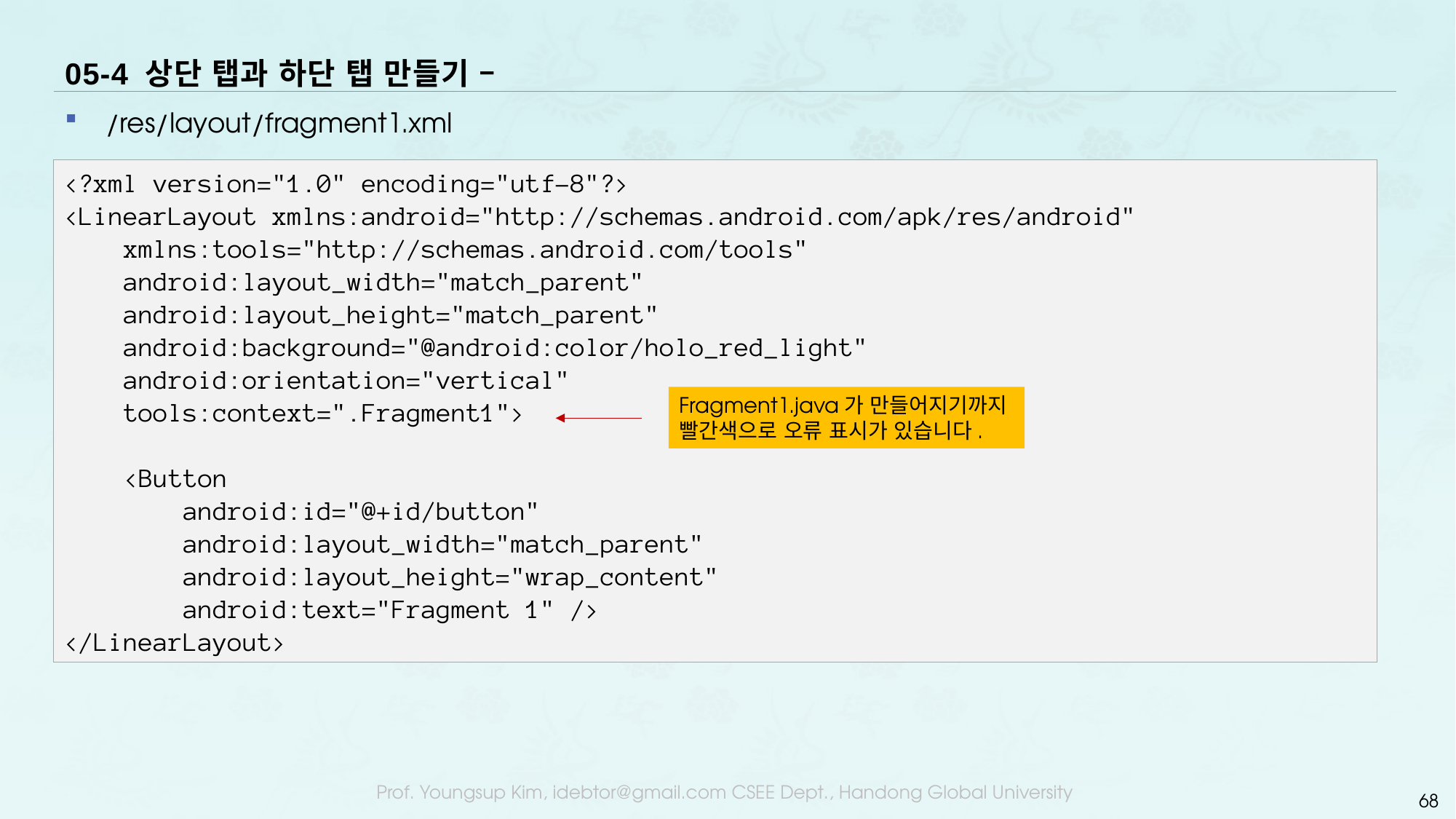

# 05-4 상단 탭과 하단 탭 만들기 –
/res/layout/fragment1.xml
<?xml version="1.0" encoding="utf-8"?>
<LinearLayout xmlns:android="http://schemas.android.com/apk/res/android"
    xmlns:tools="http://schemas.android.com/tools"
    android:layout_width="match_parent"
    android:layout_height="match_parent"
    android:background="@android:color/holo_red_light"
    android:orientation="vertical"
    tools:context=".Fragment1">

    <Button
        android:id="@+id/button"
        android:layout_width="match_parent"
        android:layout_height="wrap_content"
        android:text="Fragment 1" />
</LinearLayout>
Fragment1.java가 만들어지기까지
빨간색으로 오류 표시가 있습니다.
68